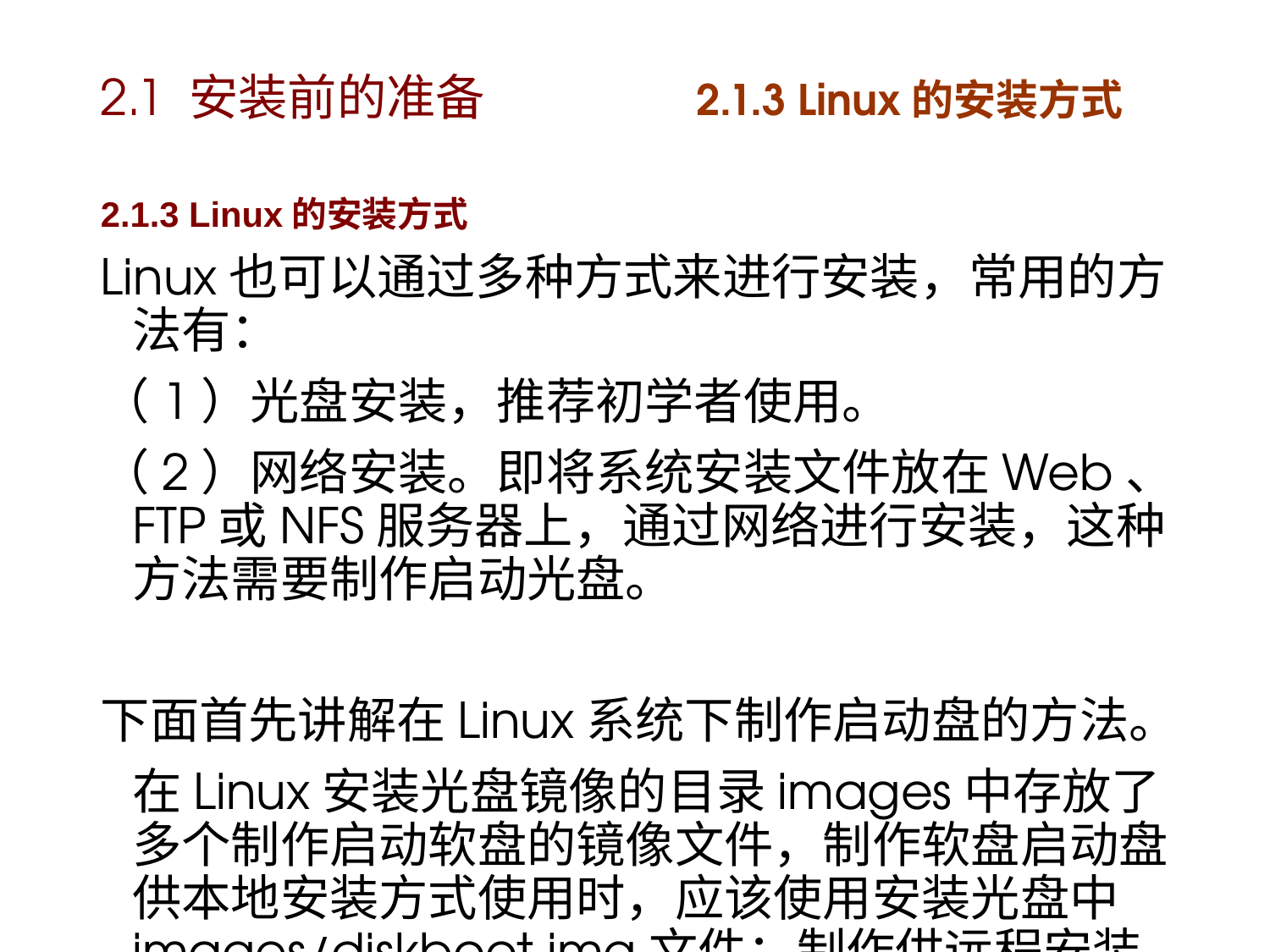

# 2.1 安装前的准备	    2.1.3 Linux的安装方式
2.1.3 Linux的安装方式
Linux也可以通过多种方式来进行安装，常用的方法有：
（1）光盘安装，推荐初学者使用。
（2）网络安装。即将系统安装文件放在Web、FTP或NFS服务器上，通过网络进行安装，这种方法需要制作启动光盘。

下面首先讲解在Linux系统下制作启动盘的方法。
	在Linux安装光盘镜像的目录images中存放了多个制作启动软盘的镜像文件，制作软盘启动盘供本地安装方式使用时，应该使用安装光盘中images/diskboot.img文件；制作供远程安装使用的，应该使用安装光盘中images/drvnet.img文件。如果当前本地计算机上运行的是Linux系统，那么就可以在其上制作本地使用的启动盘，具体步骤如下：